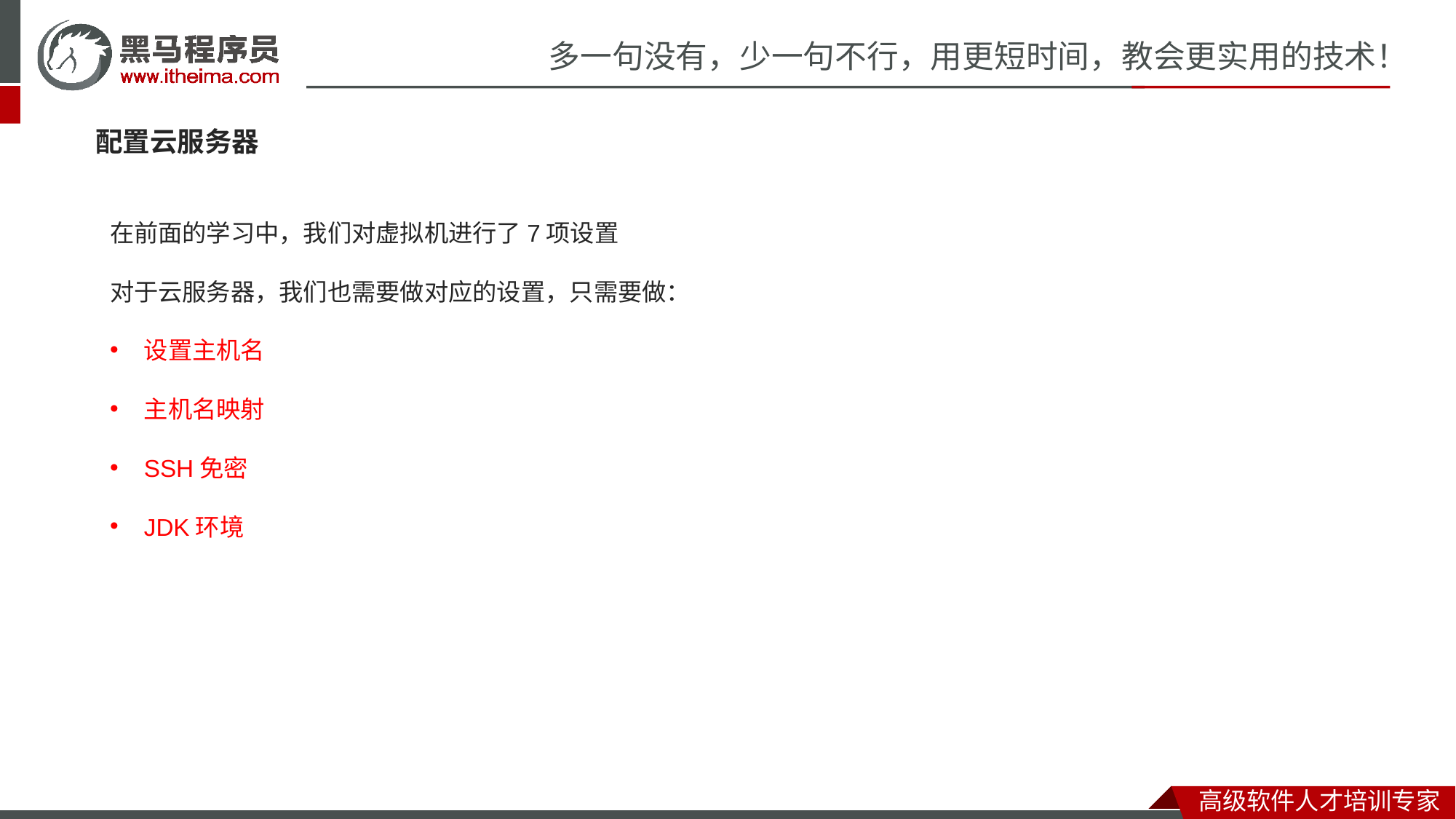

配置云服务器
在前面的学习中，我们对虚拟机进行了7项设置
对于云服务器，我们也需要做对应的设置，只需要做：
设置主机名
主机名映射
SSH免密
JDK环境